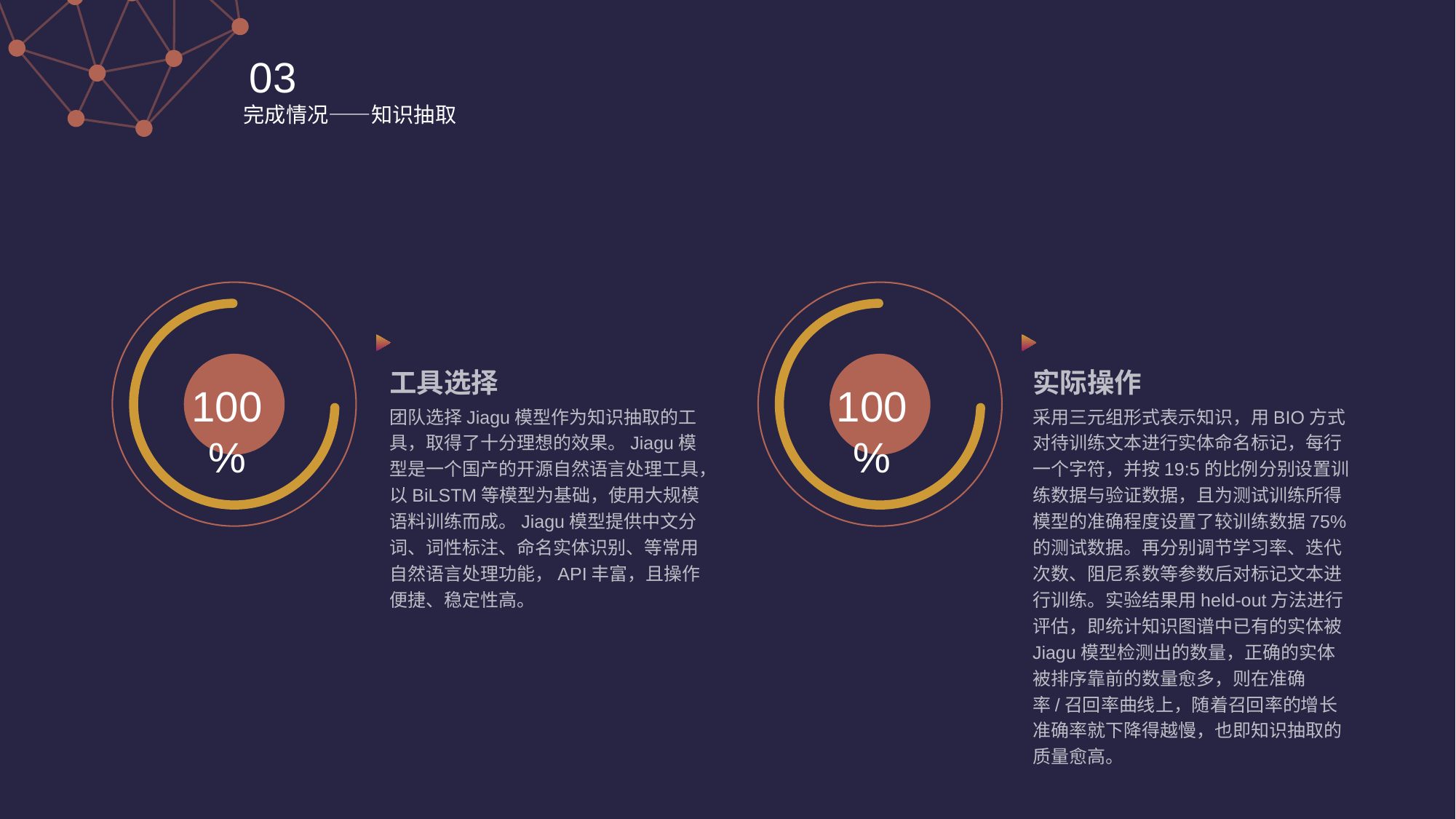

03
完成情况——知识抽取

100%

100%
工具选择
团队选择Jiagu模型作为知识抽取的工具，取得了十分理想的效果。Jiagu模型是一个国产的开源自然语言处理工具，以BiLSTM等模型为基础，使用大规模语料训练而成。Jiagu模型提供中文分词、词性标注、命名实体识别、等常用自然语言处理功能，API丰富，且操作便捷、稳定性高。
实际操作
采用三元组形式表示知识，用BIO方式对待训练文本进行实体命名标记，每行一个字符，并按19:5的比例分别设置训练数据与验证数据，且为测试训练所得模型的准确程度设置了较训练数据75%的测试数据。再分别调节学习率、迭代次数、阻尼系数等参数后对标记文本进行训练。实验结果用held-out方法进行评估，即统计知识图谱中已有的实体被Jiagu模型检测出的数量，正确的实体被排序靠前的数量愈多，则在准确率/召回率曲线上，随着召回率的增长准确率就下降得越慢，也即知识抽取的质量愈高。